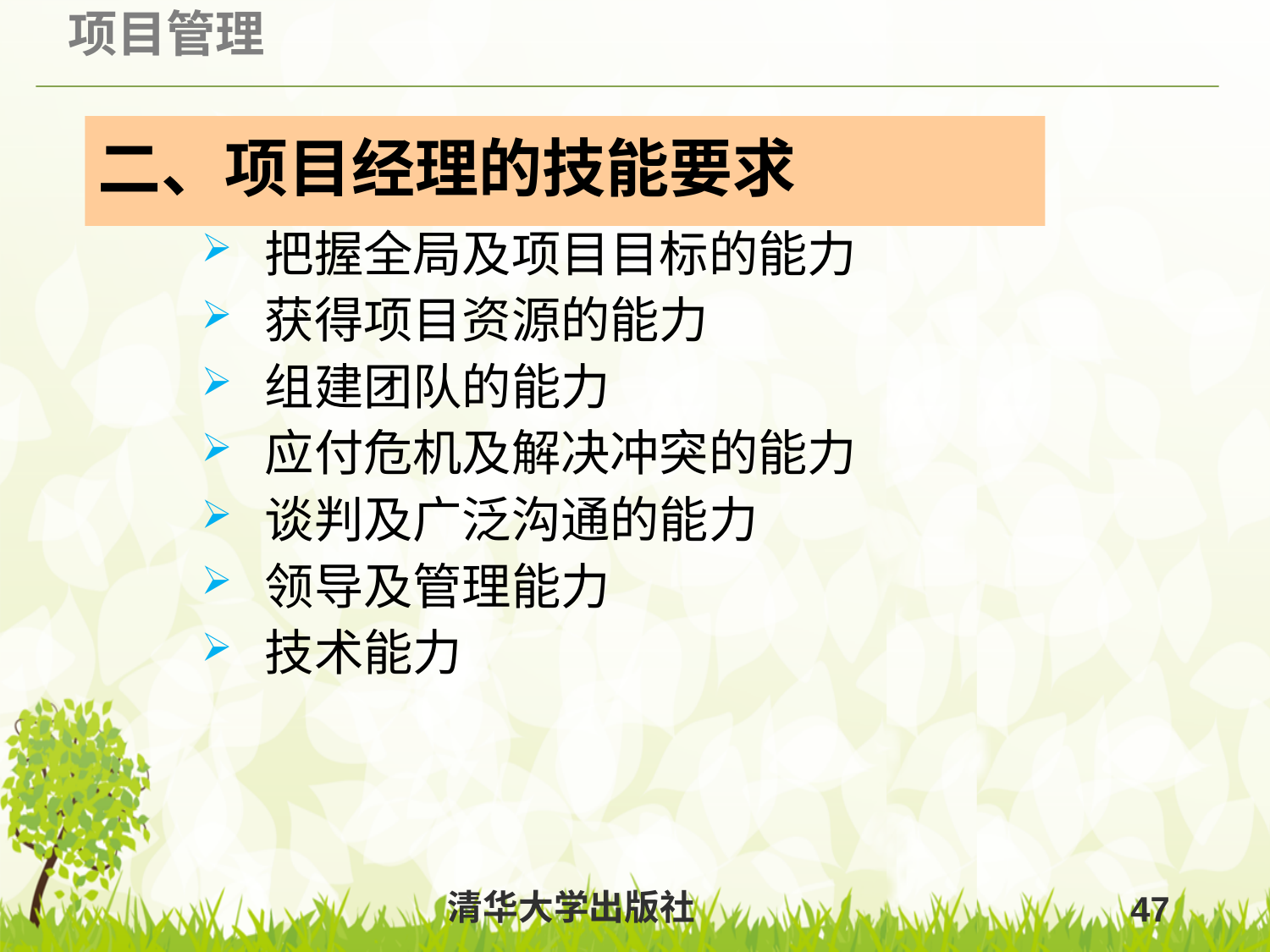

# 二、项目经理的技能要求
把握全局及项目目标的能力
获得项目资源的能力
组建团队的能力
应付危机及解决冲突的能力
谈判及广泛沟通的能力
领导及管理能力
技术能力
清华大学出版社
47